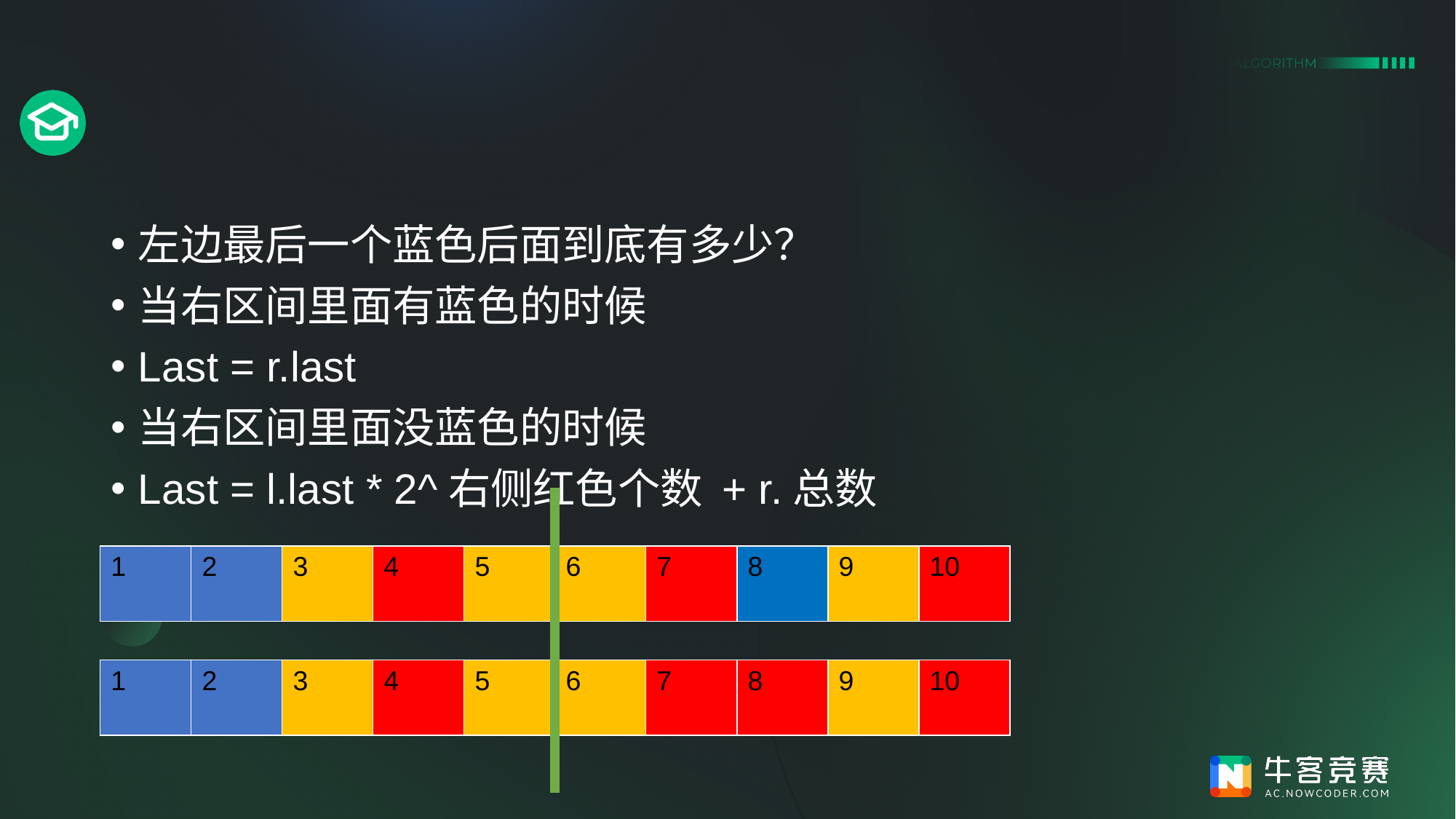

#
左边最后一个蓝色后面到底有多少？
当右区间里面有蓝色的时候
Last = r.last
当右区间里面没蓝色的时候
Last = l.last * 2^右侧红色个数 + r.总数

| 1 | 2 | 3 | 4 | 5 | 6 | 7 | 8 | 9 | 10 |
| --- | --- | --- | --- | --- | --- | --- | --- | --- | --- |
| 1 | 2 | 3 | 4 | 5 | 6 | 7 | 8 | 9 | 10 |
| --- | --- | --- | --- | --- | --- | --- | --- | --- | --- |